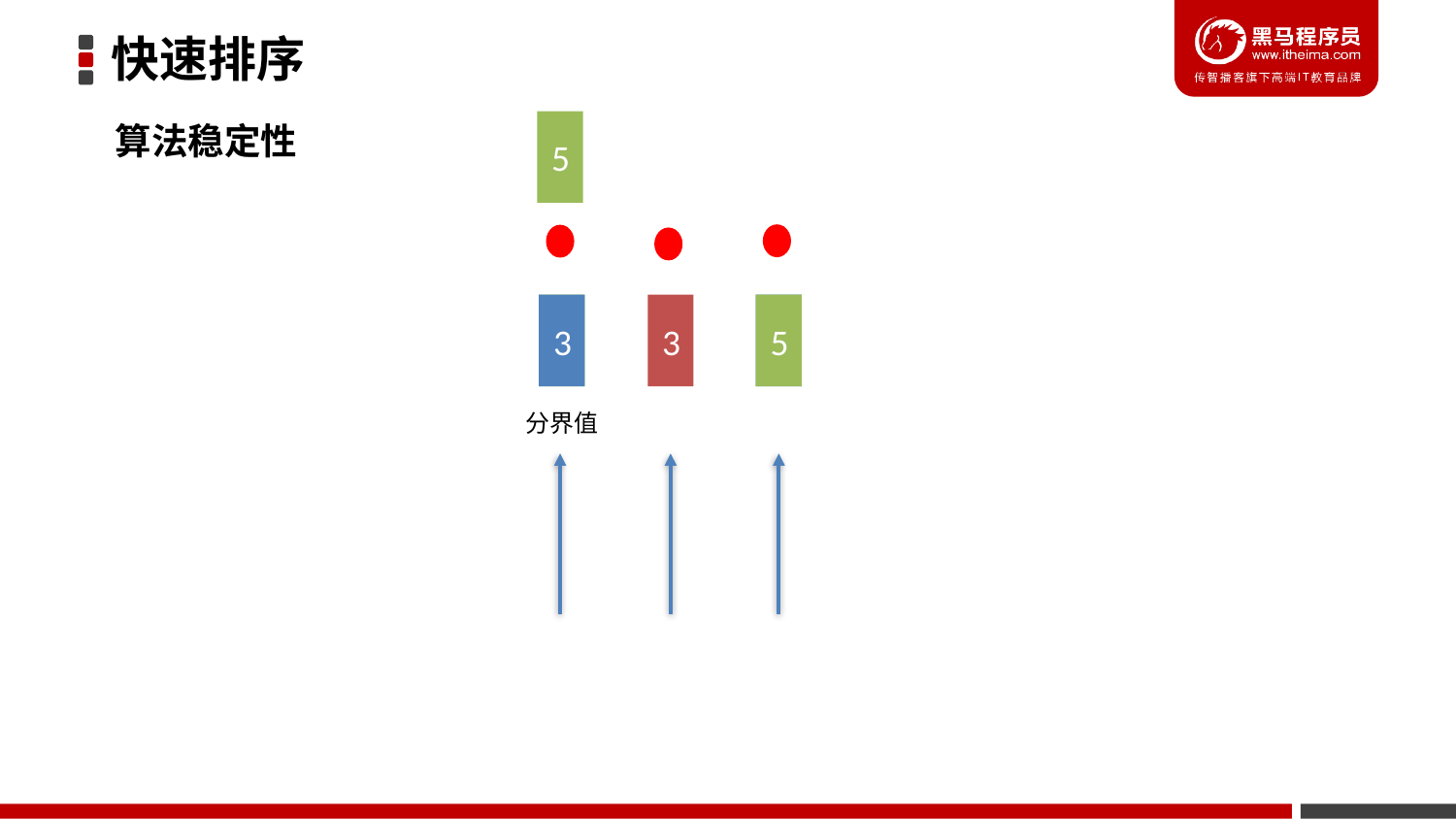

快速排序
5
算法稳定性

5
3
3
3
5
分界值